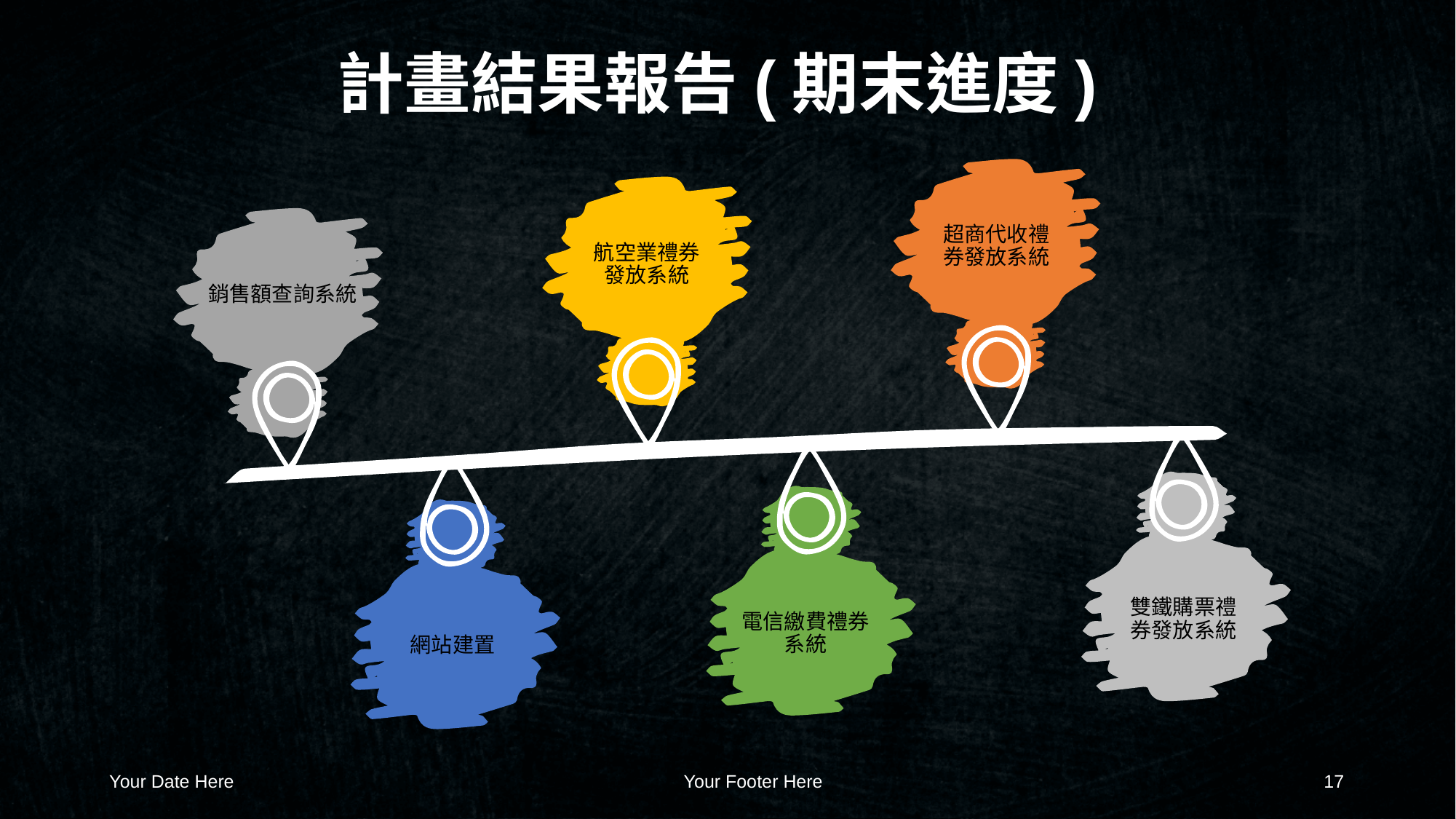

# 計畫結果報告(期末進度)
超商代收禮券發放系統
航空業禮券發放系統
銷售額查詢系統
雙鐵購票禮券發放系統
電信繳費禮券系統
網站建置
Your Footer Here
Your Date Here
17